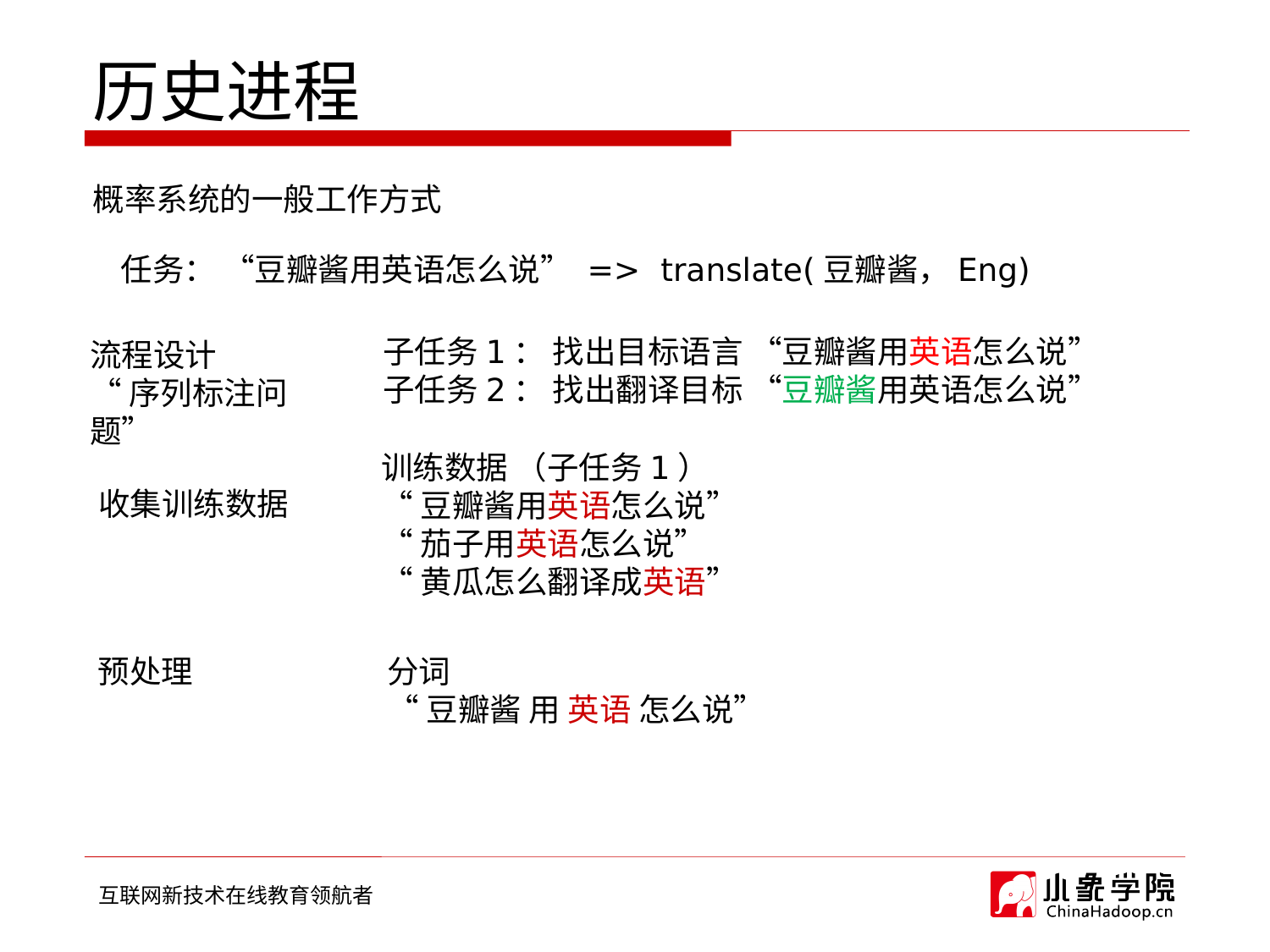

# 历史进程
概率系统的一般工作方式
任务： “豆瓣酱用英语怎么说” =>  translate(豆瓣酱，Eng)
子任务1： 找出目标语言 “豆瓣酱用英语怎么说”
子任务2： 找出翻译目标 “豆瓣酱用英语怎么说”
流程设计
“序列标注问题”
训练数据 （子任务1）
“豆瓣酱用英语怎么说”
“茄子用英语怎么说”
“黄瓜怎么翻译成英语”
收集训练数据

预处理
分词
“豆瓣酱 用 英语 怎么说”